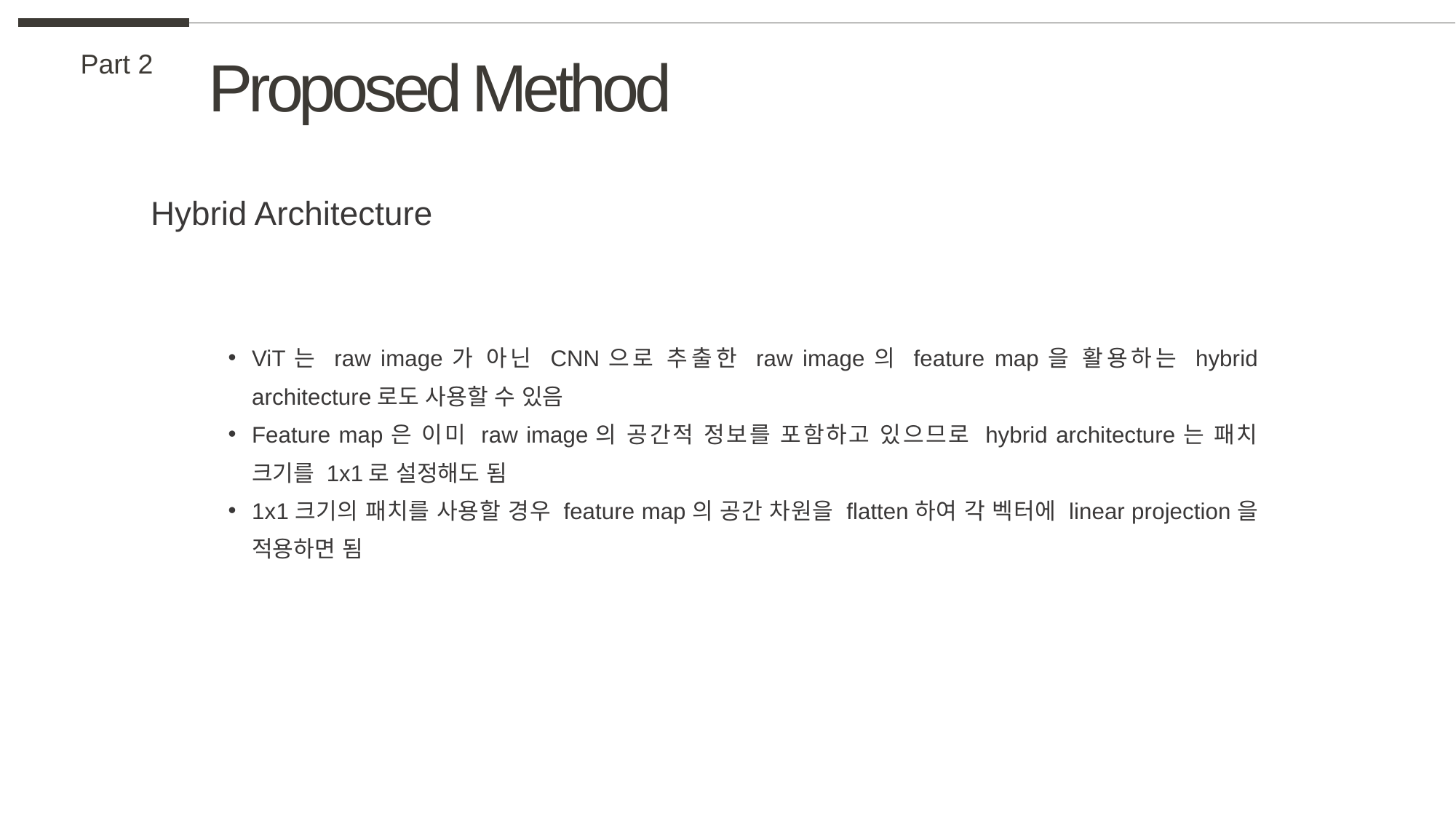

Proposed Method
Part 2
Hybrid Architecture
ViT는 raw image가 아닌 CNN으로 추출한 raw image의 feature map을 활용하는 hybrid architecture로도 사용할 수 있음
Feature map은 이미 raw image의 공간적 정보를 포함하고 있으므로 hybrid architecture는 패치 크기를 1x1로 설정해도 됨
1x1크기의 패치를 사용할 경우 feature map의 공간 차원을 flatten하여 각 벡터에 linear projection을 적용하면 됨